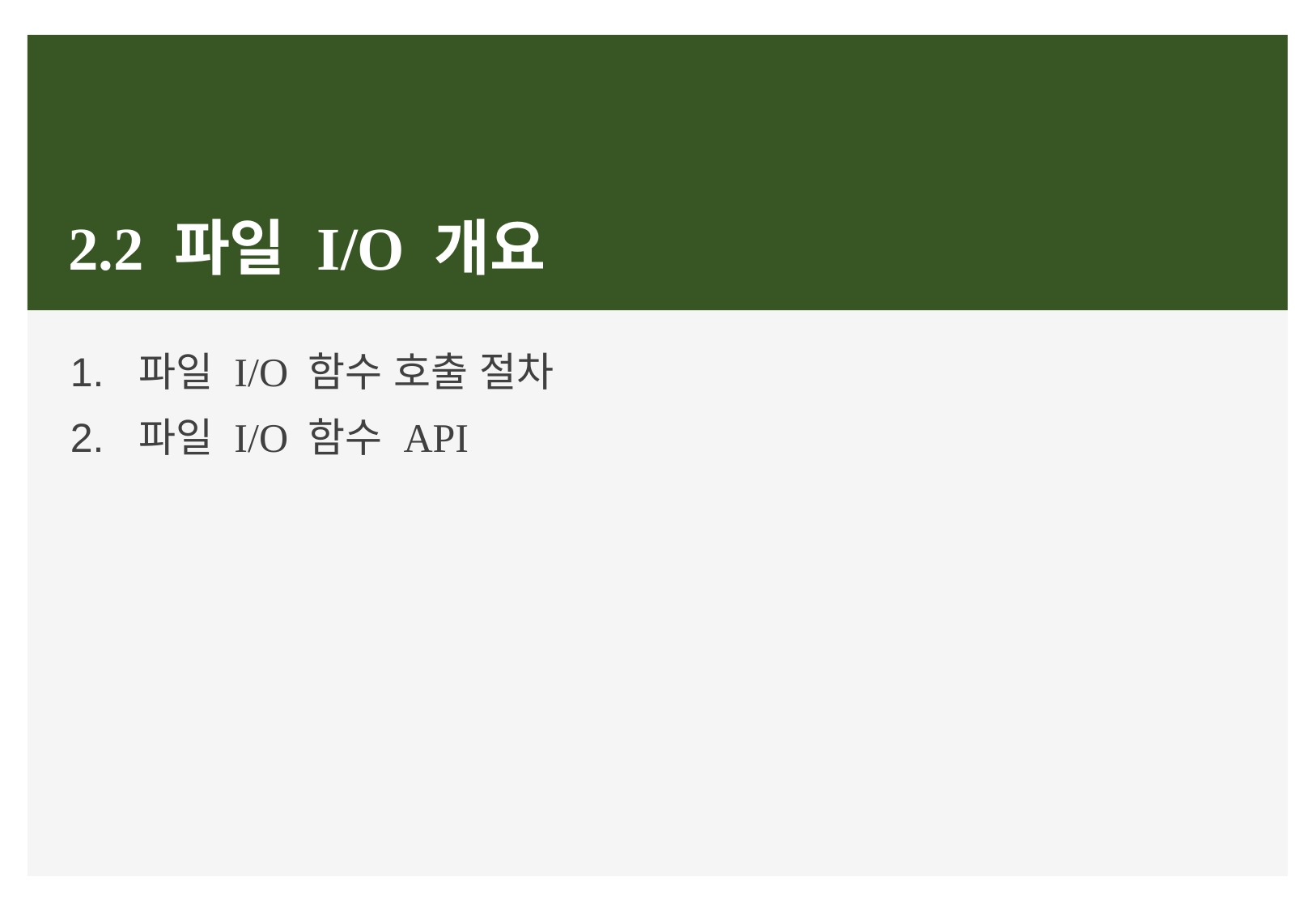

# 2.2 파일 I/O 개요
파일 I/O 함수 호출 절차
파일 I/O 함수 API